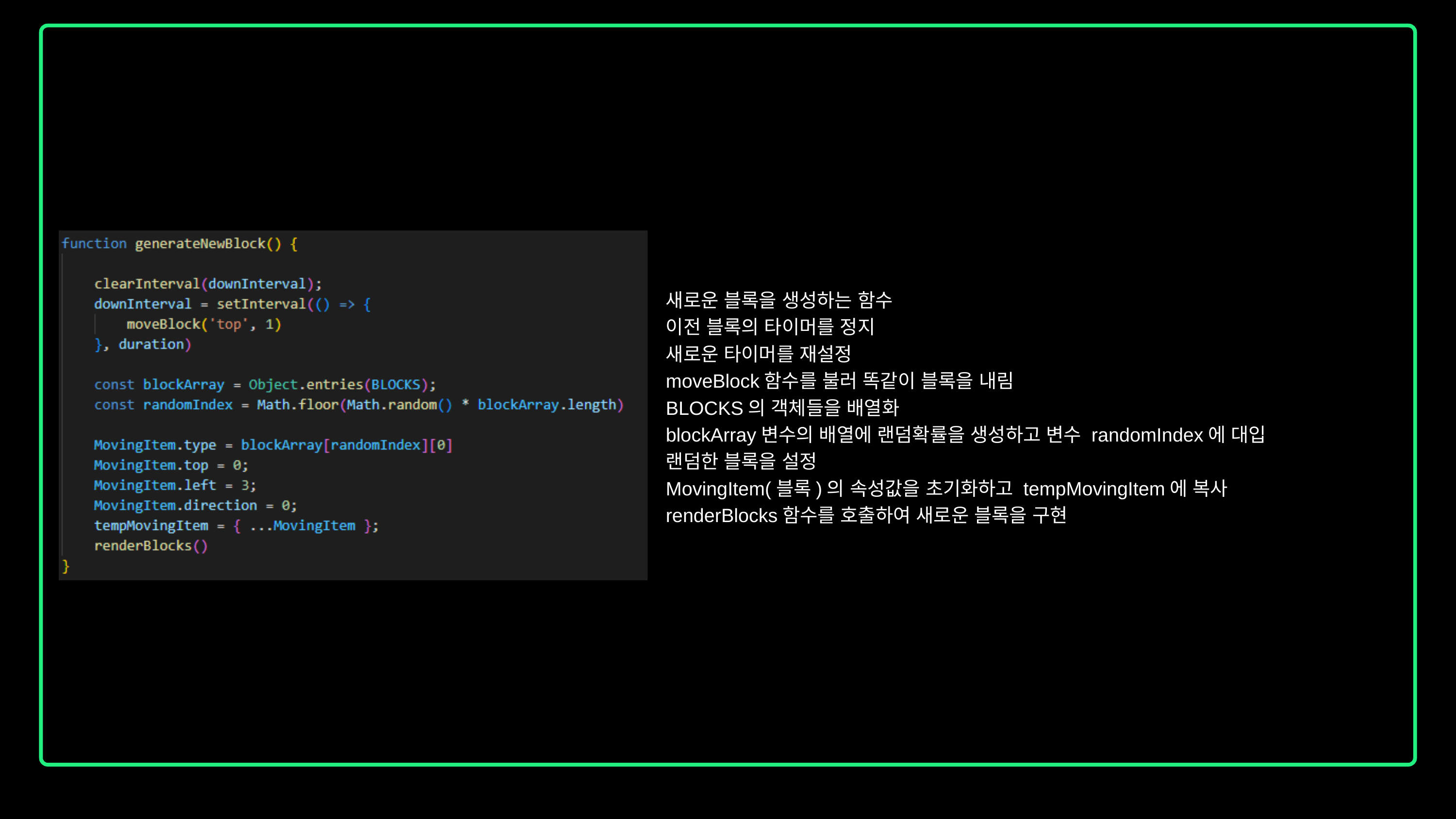

새로운 블록을 생성하는 함수
이전 블록의 타이머를 정지
새로운 타이머를 재설정
moveBlock함수를 불러 똑같이 블록을 내림
BLOCKS의 객체들을 배열화
blockArray변수의 배열에 랜덤확률을 생성하고 변수 randomIndex에 대입
랜덤한 블록을 설정
MovingItem(블록)의 속성값을 초기화하고 tempMovingItem에 복사
renderBlocks함수를 호출하여 새로운 블록을 구현